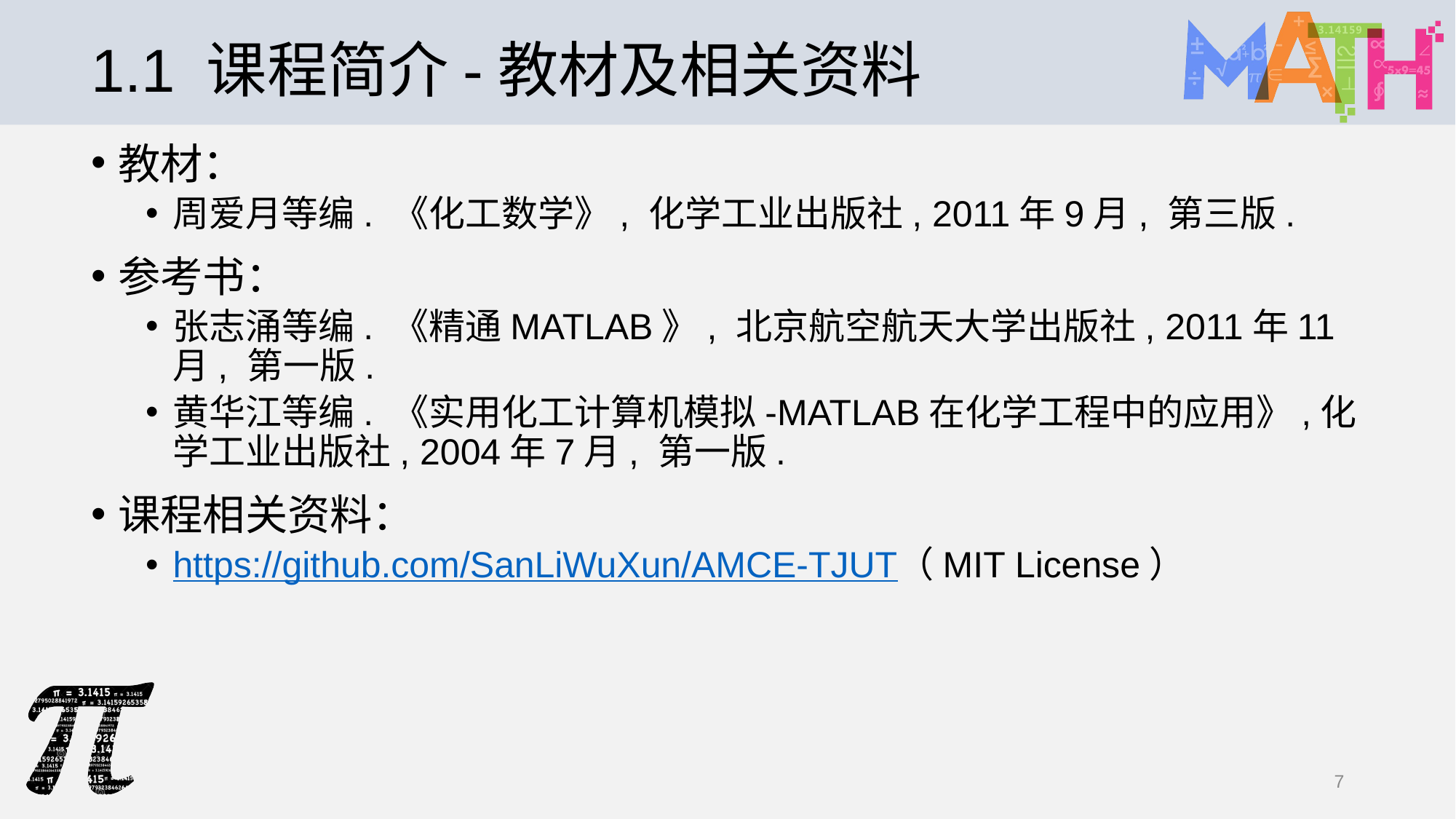

# 1.1 课程简介-教材及相关资料
教材：
周爱月等编. 《化工数学》, 化学工业出版社, 2011年9月, 第三版.
参考书：
张志涌等编. 《精通MATLAB》, 北京航空航天大学出版社, 2011年11月, 第一版.
黄华江等编. 《实用化工计算机模拟-MATLAB在化学工程中的应用》,化学工业出版社, 2004年7月, 第一版.
课程相关资料：
https://github.com/SanLiWuXun/AMCE-TJUT（MIT License）
7